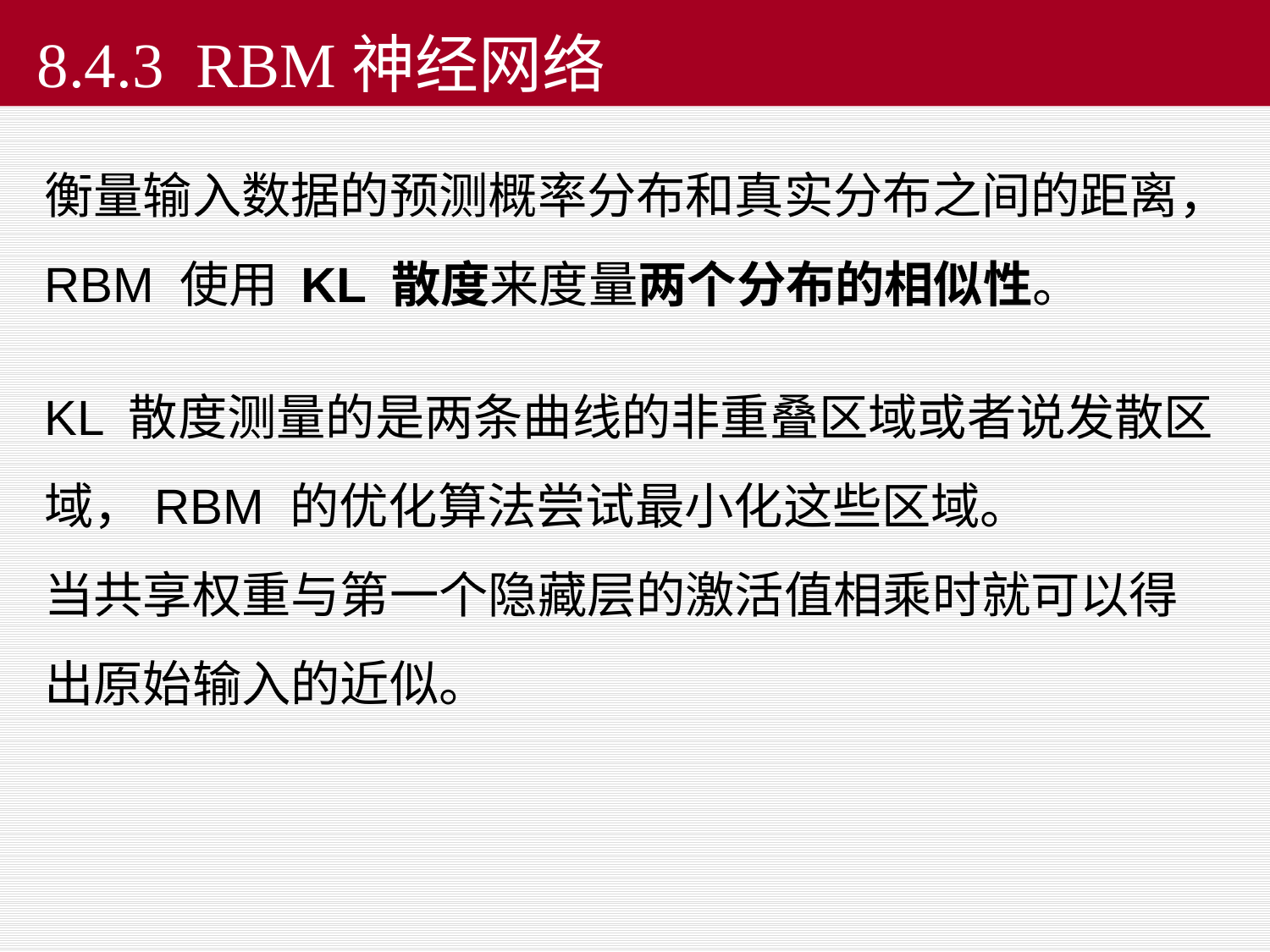

8.4.3  RBM神经网络
衡量输入数据的预测概率分布和真实分布之间的距离，RBM 使用 KL 散度来度量两个分布的相似性。
KL 散度测量的是两条曲线的非重叠区域或者说发散区域，RBM 的优化算法尝试最小化这些区域。
当共享权重与第一个隐藏层的激活值相乘时就可以得出原始输入的近似。